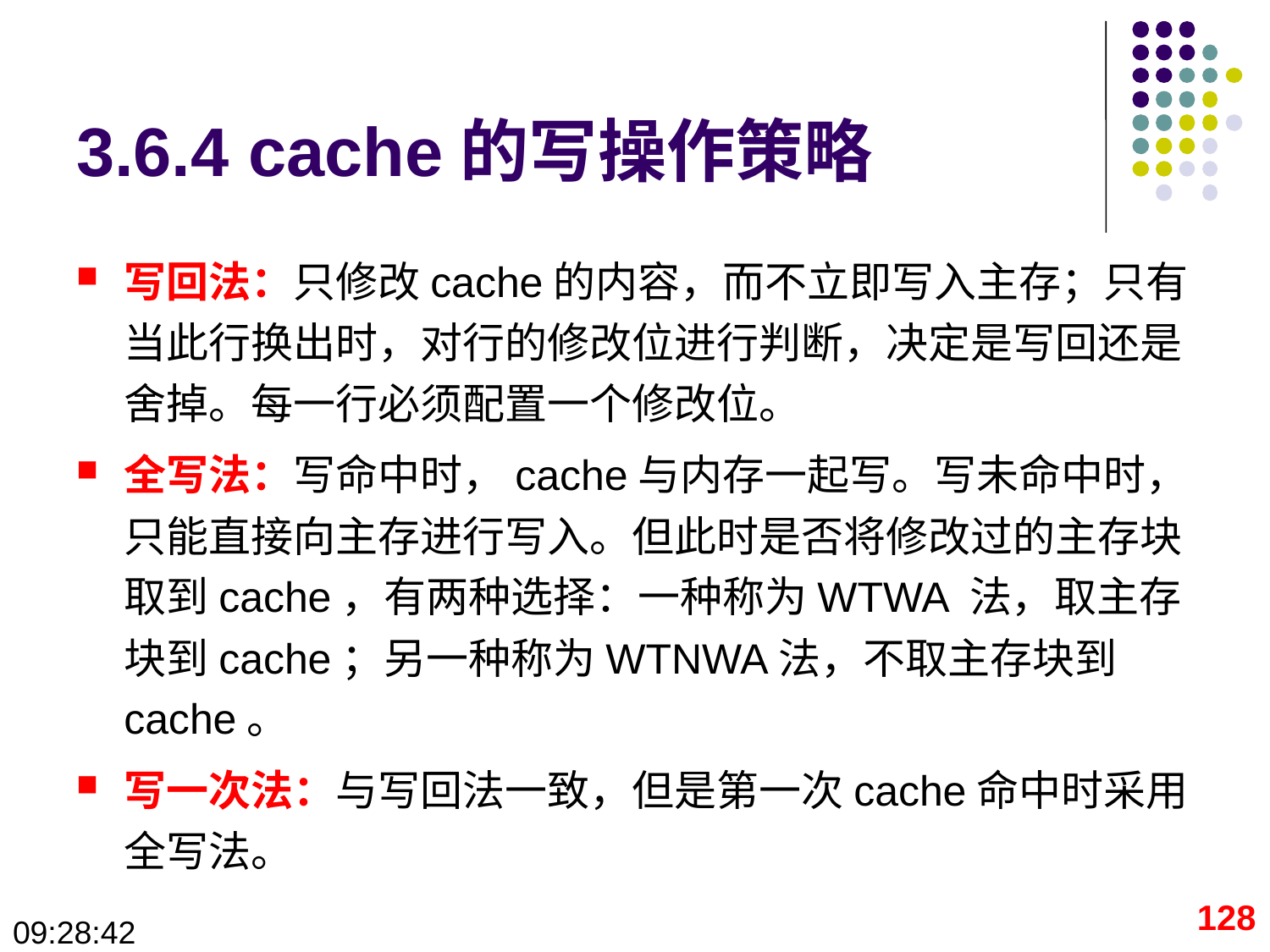

# 3.6.4 cache的写操作策略
写回法：只修改cache的内容，而不立即写入主存；只有当此行换出时，对行的修改位进行判断，决定是写回还是舍掉。每一行必须配置一个修改位。
全写法：写命中时，cache与内存一起写。写未命中时，只能直接向主存进行写入。但此时是否将修改过的主存块取到cache，有两种选择：一种称为WTWA 法，取主存块到cache；另一种称为WTNWA法，不取主存块到cache。
写一次法：与写回法一致，但是第一次cache命中时采用全写法。

128
09:28:42